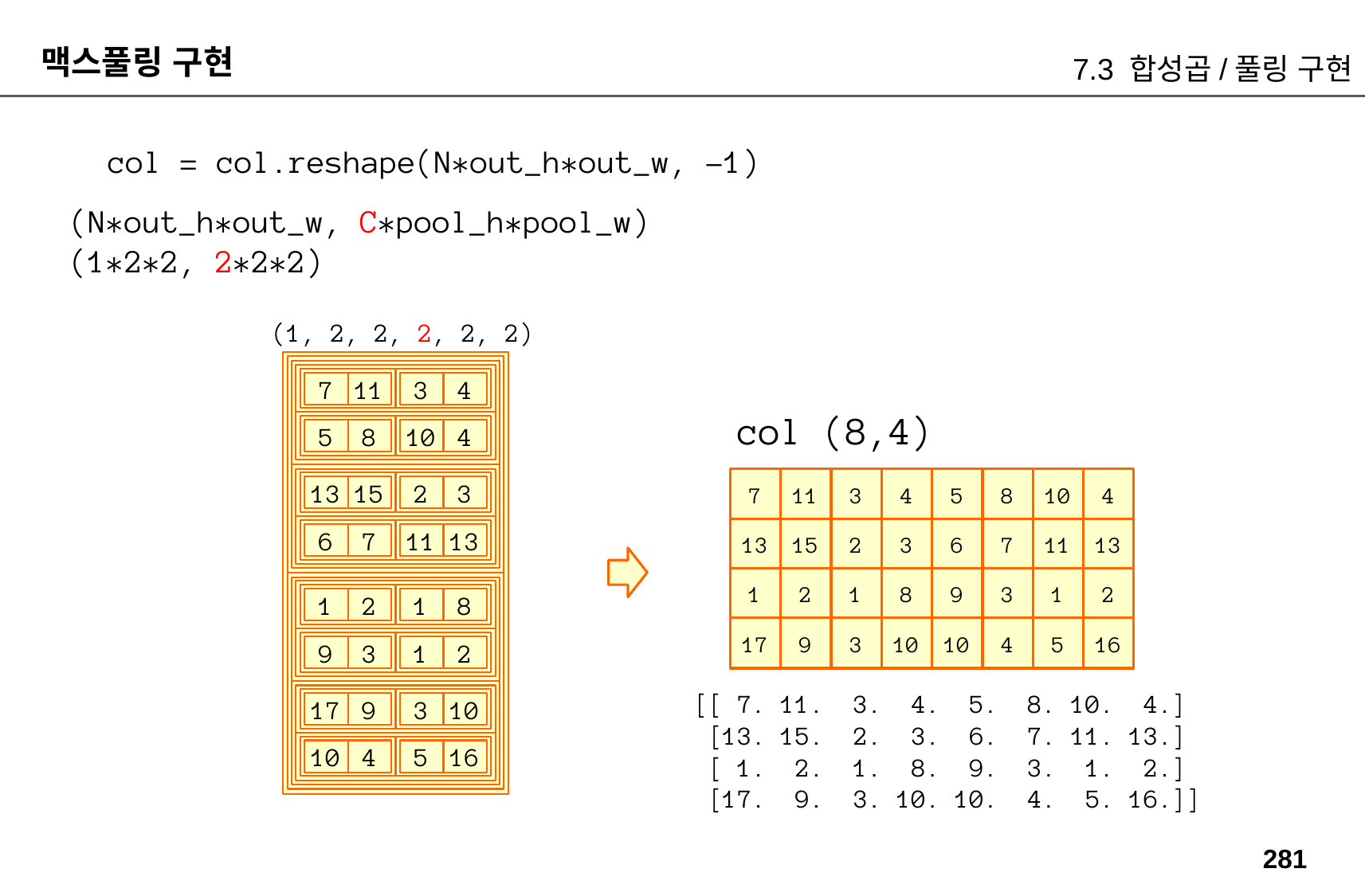

맥스풀링 구현
7.3 합성곱/풀링 구현
col = col.reshape(N*out_h*out_w, -1)
(N*out_h*out_w, C*pool_h*pool_w)
(1*2*2, 2*2*2)
(1, 2, 2, 2, 2, 2)

7
11
3
4
col (8,4)

5
8
10
4

7
11
3
4
5
8
10
4

13
15
2
3

13
15
2
3
6
7
11
13

6
7
11
13

1
2
1
8
9
3
1
2

1
2
1
8
17
9
3
10
10
4
5
16

9
3
1
2

[[ 7. 11.  3.  4.  5.  8. 10.  4.]
 [13. 15.  2.  3.  6.  7. 11. 13.]
 [ 1.  2.  1.  8.  9.  3.  1.  2.]
 [17.  9.  3. 10. 10.  4.  5. 16.]]

17
9
3
10

10
4
5
16